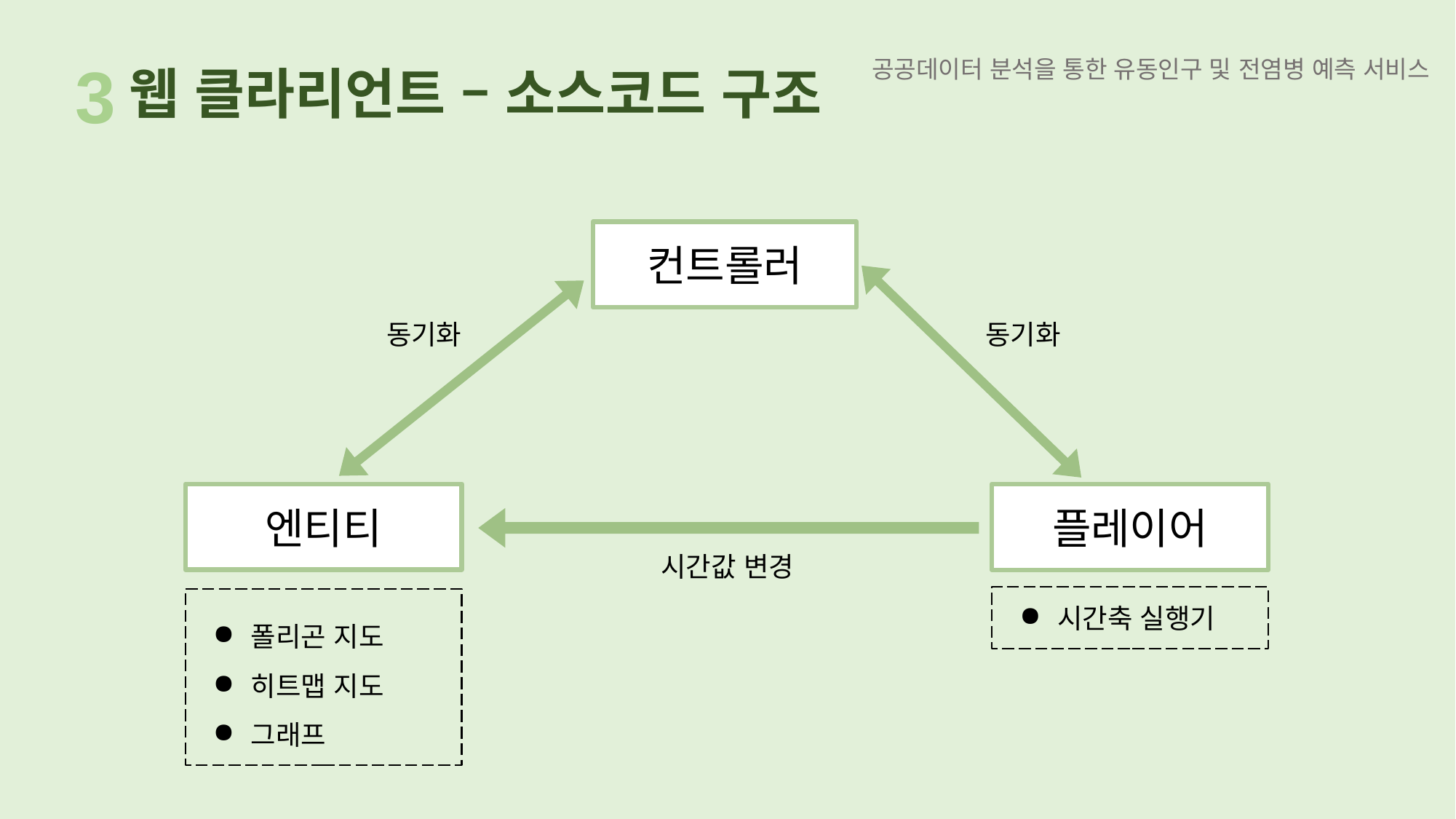

3
웹 클라리언트 – 소스코드 구조

컨트롤러
동기화
동기화
엔티티
플레이어

시간값 변경
시간축 실행기
폴리곤 지도
히트맵 지도
그래프